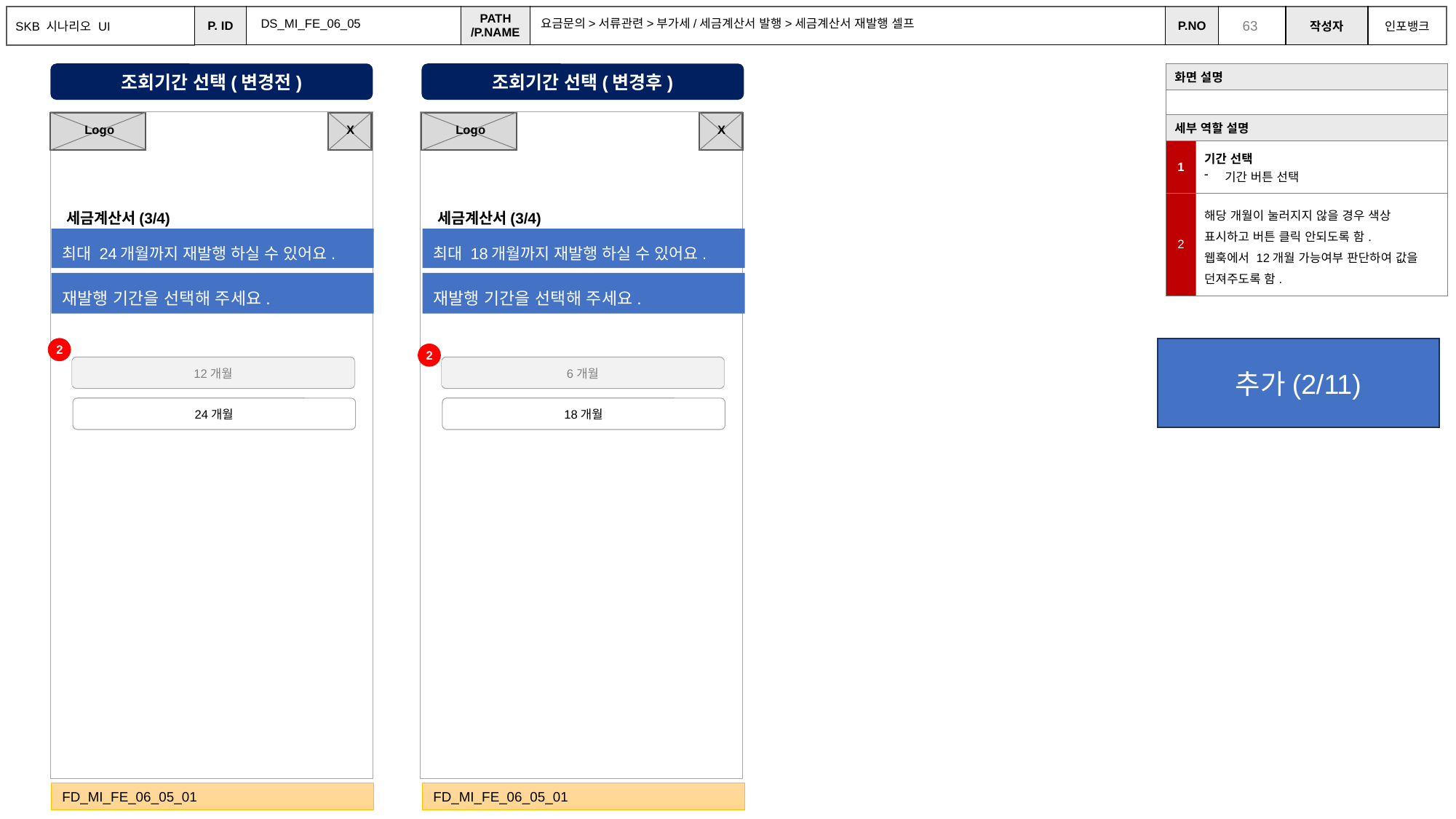

DS_MI_FE_06_05
요금문의>서류관련>부가세/세금계산서 발행>세금계산서 재발행 셀프
조회기간 선택(변경전)
조회기간 선택(변경후)
| 화면 설명 |  |
| --- | --- |
|  |  |
| 세부 역할 설명 |  |
| 1 | 기간 선택 기간 버튼 선택 |
| 2 | 해당 개월이 눌러지지 않을 경우 색상 표시하고 버튼 클릭 안되도록 함. 웹훅에서 12개월 가능여부 판단하여 값을 던져주도록 함. |

X

X

Logo

Logo
세금계산서(3/4)
세금계산서(3/4)
최대 24개월까지 재발행 하실 수 있어요.
최대 18개월까지 재발행 하실 수 있어요.
재발행 기간을 선택해 주세요.
재발행 기간을 선택해 주세요.
2
추가(2/11)
2

12개월

6개월

24개월

18개월
FD_MI_FE_06_05_01
FD_MI_FE_06_05_01